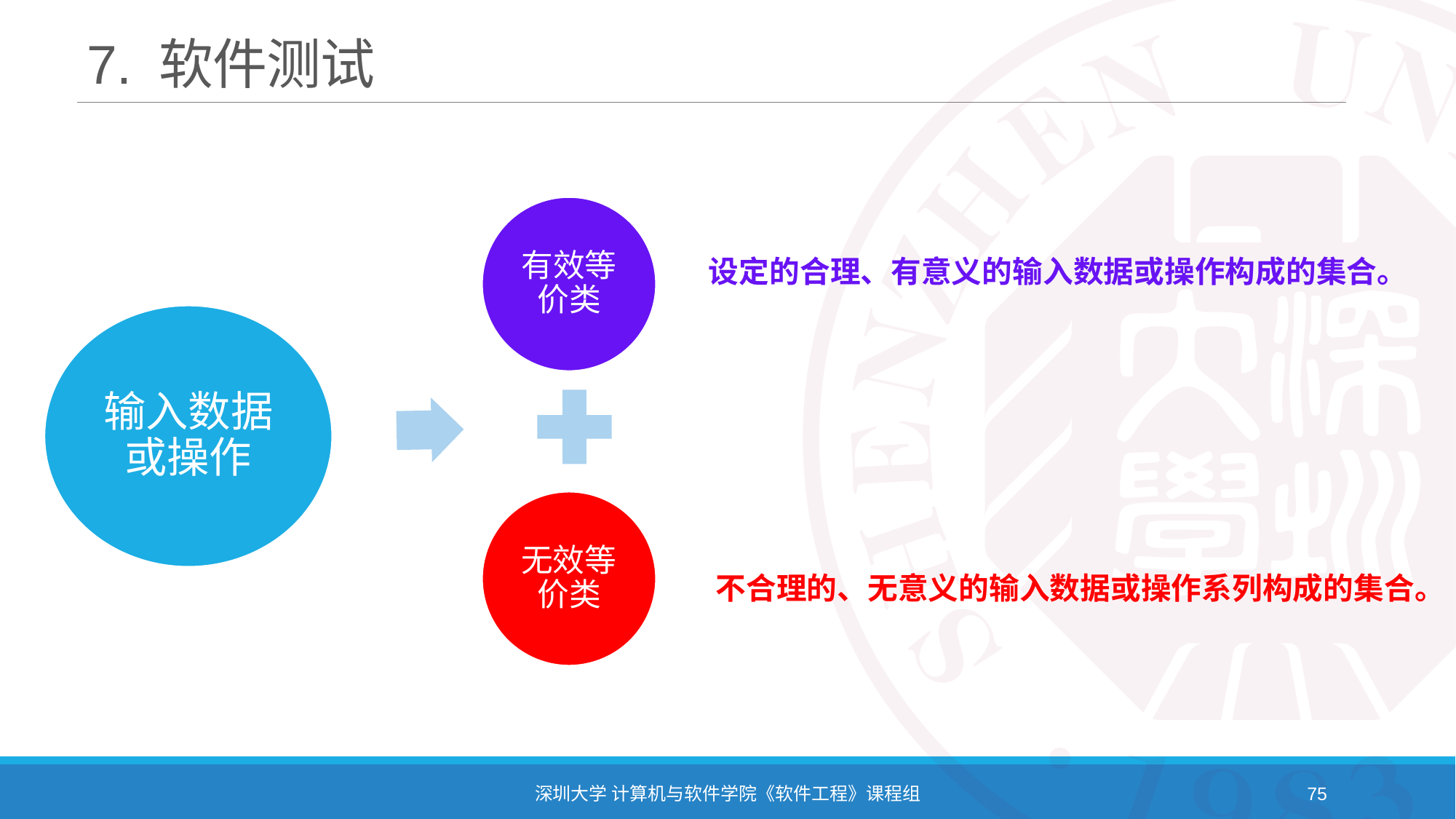

# 7. 软件测试
有效等价类

无效等价类

输入数据或操作
设定的合理、有意义的输入数据或操作构成的集合。
不合理的、无意义的输入数据或操作系列构成的集合。
深圳大学 计算机与软件学院《软件工程》课程组
75